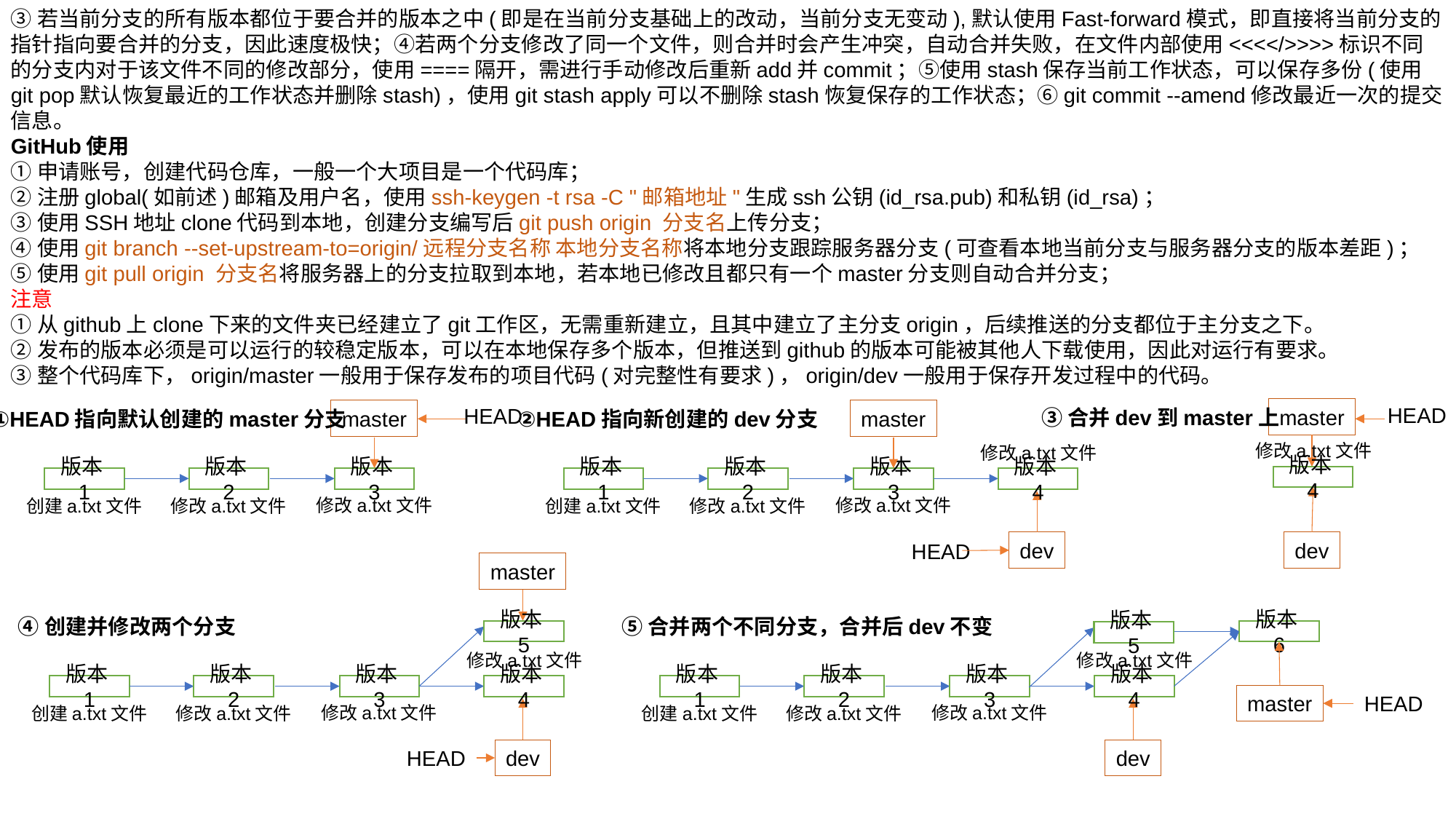

③若当前分支的所有版本都位于要合并的版本之中(即是在当前分支基础上的改动，当前分支无变动),默认使用Fast-forward模式，即直接将当前分支的指针指向要合并的分支，因此速度极快；④若两个分支修改了同一个文件，则合并时会产生冲突，自动合并失败，在文件内部使用<<<</>>>>标识不同的分支内对于该文件不同的修改部分，使用====隔开，需进行手动修改后重新add并commit；⑤使用stash保存当前工作状态，可以保存多份(使用git pop默认恢复最近的工作状态并删除stash)，使用git stash apply可以不删除stash恢复保存的工作状态；⑥git commit --amend修改最近一次的提交信息。
GitHub使用
①申请账号，创建代码仓库，一般一个大项目是一个代码库；
②注册global(如前述)邮箱及用户名，使用ssh-keygen -t rsa -C "邮箱地址"生成ssh公钥(id_rsa.pub)和私钥(id_rsa)；
③使用SSH地址clone代码到本地，创建分支编写后git push origin 分支名上传分支；
④使用git branch --set-upstream-to=origin/远程分支名称 本地分支名称将本地分支跟踪服务器分支(可查看本地当前分支与服务器分支的版本差距)；
⑤使用git pull origin 分支名将服务器上的分支拉取到本地，若本地已修改且都只有一个master分支则自动合并分支；
注意
①从github上clone下来的文件夹已经建立了git工作区，无需重新建立，且其中建立了主分支origin，后续推送的分支都位于主分支之下。
②发布的版本必须是可以运行的较稳定版本，可以在本地保存多个版本，但推送到github的版本可能被其他人下载使用，因此对运行有要求。
③整个代码库下，origin/master一般用于保存发布的项目代码(对完整性有要求)，origin/dev一般用于保存开发过程中的代码。
HEAD
③合并dev到master上
master
修改a.txt文件
版本4
dev
HEAD
master
版本3
版本1
版本2
修改a.txt文件
修改a.txt文件
①HEAD指向默认创建的master分支
创建a.txt文件
②HEAD指向新创建的dev分支
master
修改a.txt文件
版本3
版本4
版本1
版本2
修改a.txt文件
创建a.txt文件
修改a.txt文件
dev
HEAD
master
④创建并修改两个分支
修改a.txt文件
版本3
版本4
版本1
版本2
修改a.txt文件
创建a.txt文件
修改a.txt文件
HEAD
dev
版本5
⑤合并两个不同分支，合并后dev不变
修改a.txt文件
版本3
版本4
版本1
版本2
HEAD
master
修改a.txt文件
创建a.txt文件
修改a.txt文件
dev
版本5
版本6